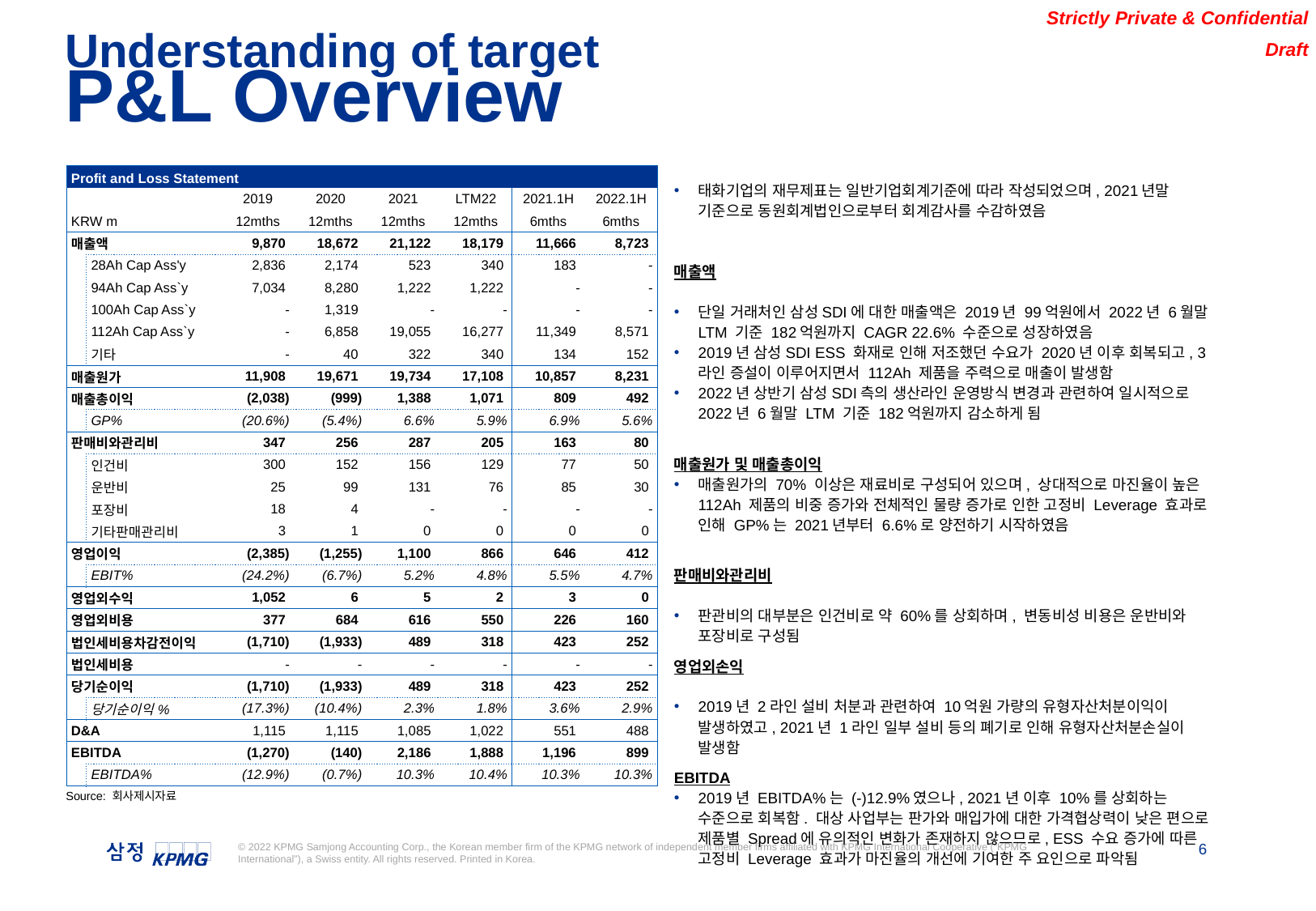

Understanding of target
P&L Overview
태화기업의 재무제표는 일반기업회계기준에 따라 작성되었으며, 2021년말 기준으로 동원회계법인으로부터 회계감사를 수감하였음

매출액

단일 거래처인 삼성SDI에 대한 매출액은 2019년 99억원에서 2022년 6월말 LTM 기준 182억원까지 CAGR 22.6% 수준으로 성장하였음
2019년 삼성SDI ESS 화재로 인해 저조했던 수요가 2020년 이후 회복되고, 3라인 증설이 이루어지면서 112Ah 제품을 주력으로 매출이 발생함
2022년 상반기 삼성SDI측의 생산라인 운영방식 변경과 관련하여 일시적으로 2022년 6월말 LTM 기준 182억원까지 감소하게 됨

매출원가 및 매출총이익
매출원가의 70% 이상은 재료비로 구성되어 있으며, 상대적으로 마진율이 높은 112Ah 제품의 비중 증가와 전체적인 물량 증가로 인한 고정비 Leverage 효과로 인해 GP%는 2021년부터 6.6%로 양전하기 시작하였음

판매비와관리비

판관비의 대부분은 인건비로 약 60%를 상회하며, 변동비성 비용은 운반비와 포장비로 구성됨
영업외손익

2019년 2라인 설비 처분과 관련하여 10억원 가량의 유형자산처분이익이 발생하였고, 2021년 1라인 일부 설비 등의 폐기로 인해 유형자산처분손실이 발생함
EBITDA
2019년 EBITDA%는 (-)12.9%였으나, 2021년 이후 10%를 상회하는 수준으로 회복함. 대상 사업부는 판가와 매입가에 대한 가격협상력이 낮은 편으로 제품별 Spread에 유의적인 변화가 존재하지 않으므로, ESS 수요 증가에 따른 고정비 Leverage 효과가 마진율의 개선에 기여한 주 요인으로 파악됨

| Profit and Loss Statement |  |  |  |  |  |  |  |
| --- | --- | --- | --- | --- | --- | --- | --- |
|  |  | 2019 | 2020 | 2021 | LTM22 | 2021.1H | 2022.1H |
| KRW m |  | 12mths | 12mths | 12mths | 12mths | 6mths | 6mths |
| 매출액 |  | 9,870 | 18,672 | 21,122 | 18,179 | 11,666 | 8,723 |
|  | 28Ah Cap Ass'y | 2,836 | 2,174 | 523 | 340 | 183 | - |
|  | 94Ah Cap Ass`y | 7,034 | 8,280 | 1,222 | 1,222 | - | - |
|  | 100Ah Cap Ass`y | - | 1,319 | - | - | - | - |
|  | 112Ah Cap Ass`y | - | 6,858 | 19,055 | 16,277 | 11,349 | 8,571 |
|  | 기타 | - | 40 | 322 | 340 | 134 | 152 |
| 매출원가 |  | 11,908 | 19,671 | 19,734 | 17,108 | 10,857 | 8,231 |
| 매출총이익 |  | (2,038) | (999) | 1,388 | 1,071 | 809 | 492 |
|  | GP% | (20.6%) | (5.4%) | 6.6% | 5.9% | 6.9% | 5.6% |
| 판매비와관리비 |  | 347 | 256 | 287 | 205 | 163 | 80 |
|  | 인건비 | 300 | 152 | 156 | 129 | 77 | 50 |
|  | 운반비 | 25 | 99 | 131 | 76 | 85 | 30 |
|  | 포장비 | 18 | 4 | - | - | - | - |
|  | 기타판매관리비 | 3 | 1 | 0 | 0 | 0 | 0 |
| 영업이익 |  | (2,385) | (1,255) | 1,100 | 866 | 646 | 412 |
|  | EBIT% | (24.2%) | (6.7%) | 5.2% | 4.8% | 5.5% | 4.7% |
| 영업외수익 |  | 1,052 | 6 | 5 | 2 | 3 | 0 |
| 영업외비용 |  | 377 | 684 | 616 | 550 | 226 | 160 |
| 법인세비용차감전이익 |  | (1,710) | (1,933) | 489 | 318 | 423 | 252 |
| 법인세비용 |  | - | - | - | - | - | - |
| 당기순이익 |  | (1,710) | (1,933) | 489 | 318 | 423 | 252 |
|  | 당기순이익% | (17.3%) | (10.4%) | 2.3% | 1.8% | 3.6% | 2.9% |
| D&A |  | 1,115 | 1,115 | 1,085 | 1,022 | 551 | 488 |
| EBITDA |  | (1,270) | (140) | 2,186 | 1,888 | 1,196 | 899 |
|  | EBITDA% | (12.9%) | (0.7%) | 10.3% | 10.4% | 10.3% | 10.3% |
Source: 회사제시자료